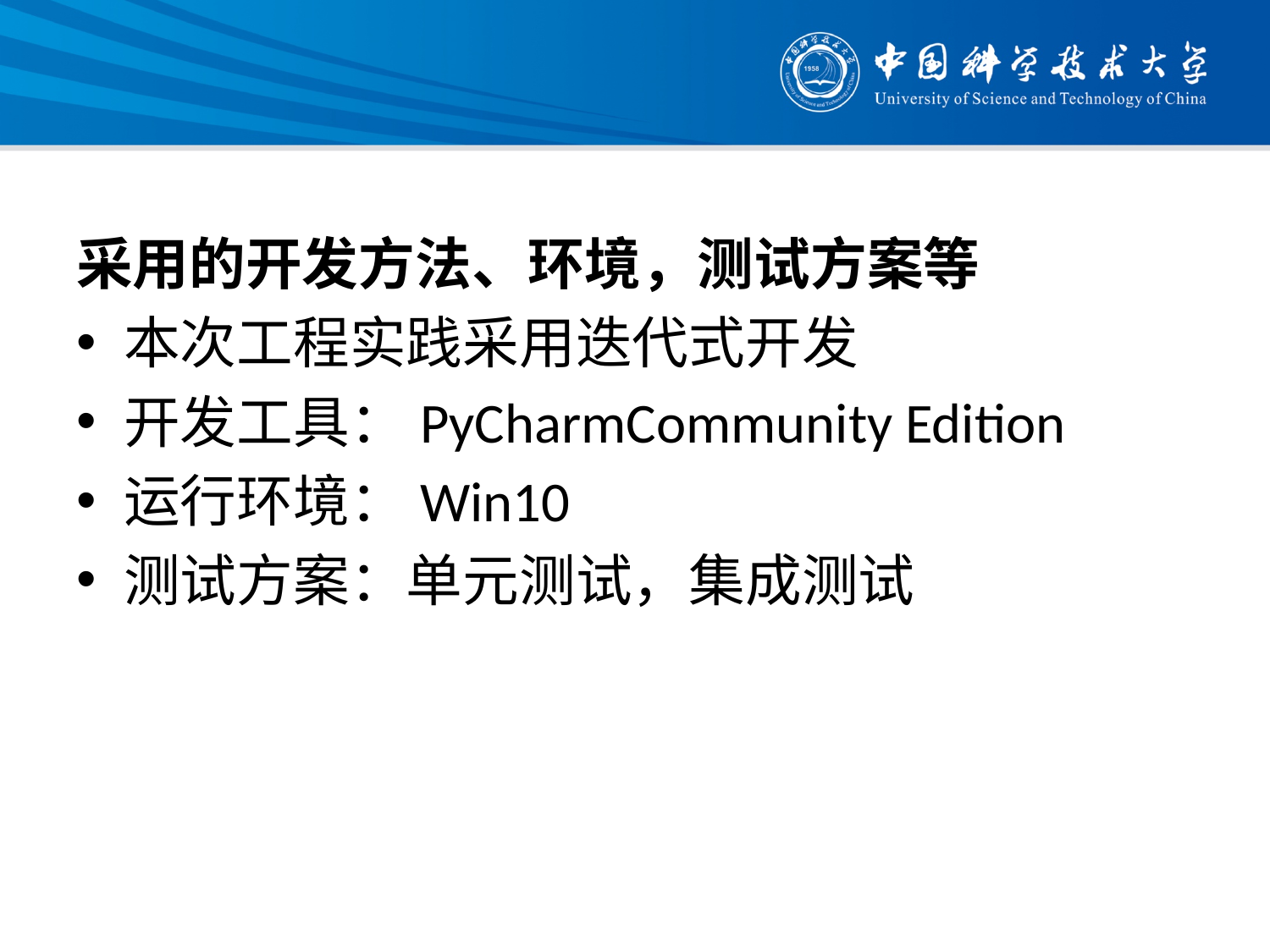

#
采用的开发方法、环境，测试方案等
本次工程实践采用迭代式开发
开发工具：PyCharmCommunity Edition
运行环境：Win10
测试方案：单元测试，集成测试